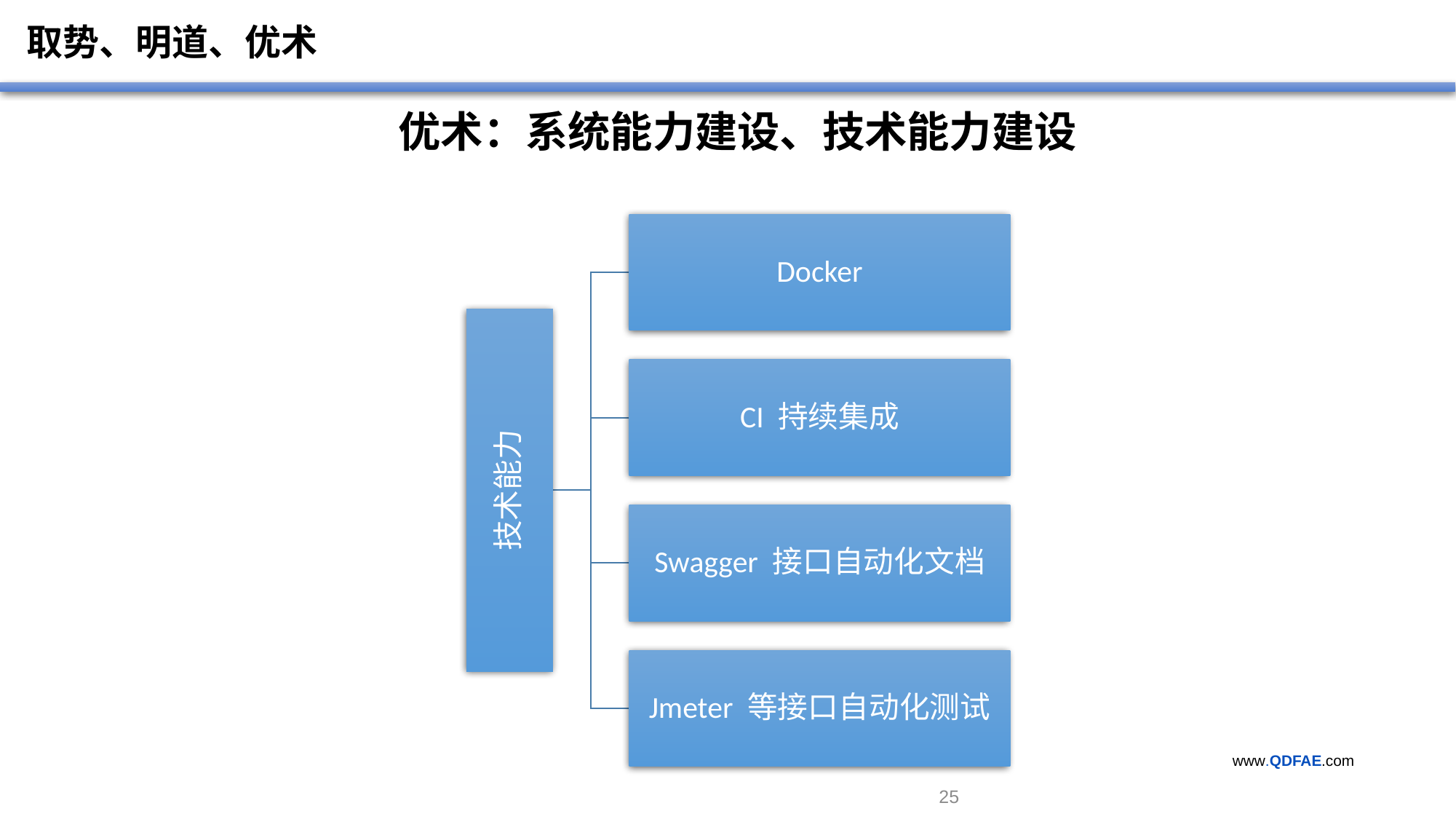

取势、明道、优术
优术：系统能力建设、技术能力建设

技术能力
Docker
CI 持续集成
Swagger 接口自动化文档
Jmeter 等接口自动化测试
                   25